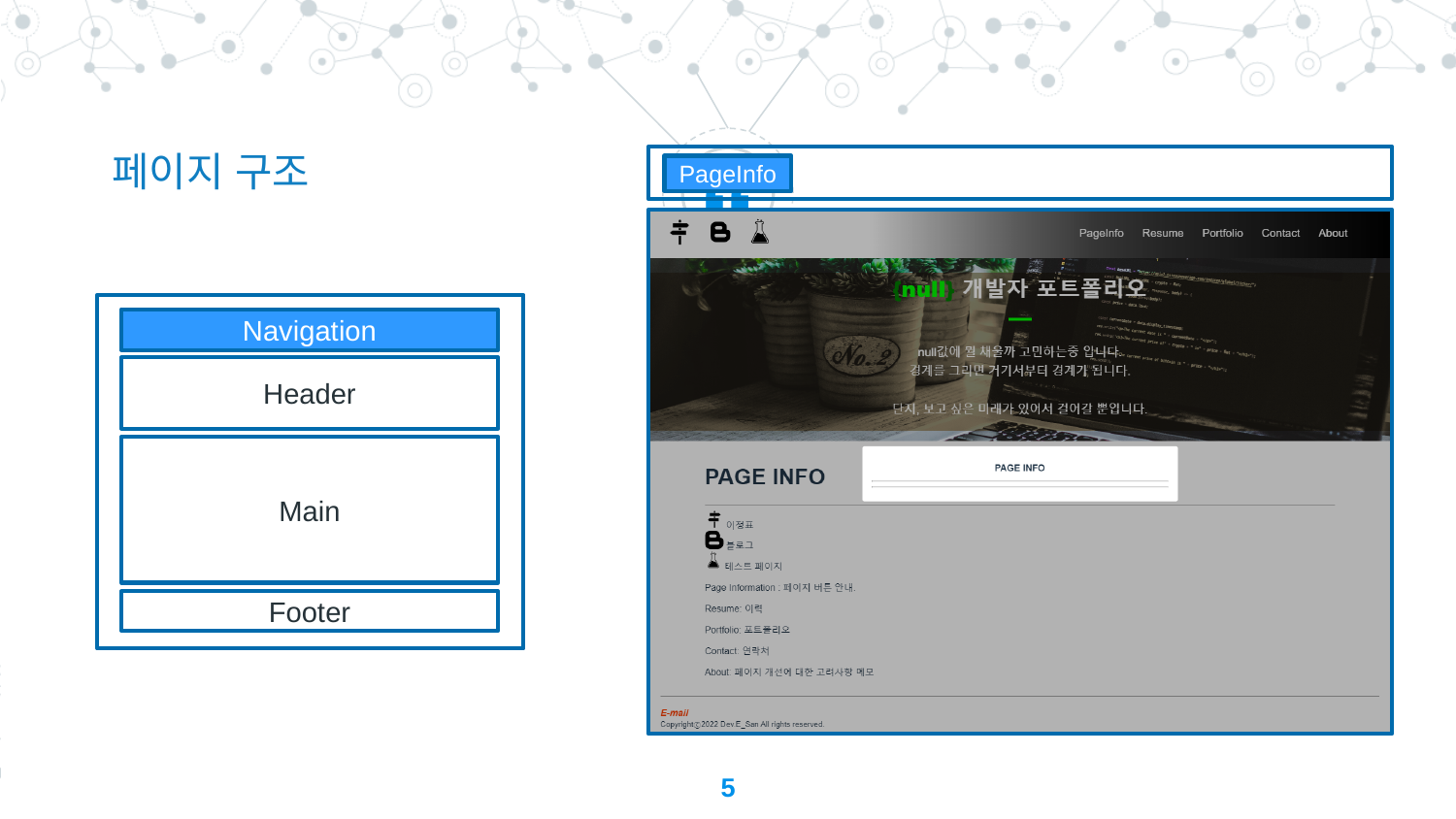

페이지 구조

PageInfo

Navigation
Header
Main
Footer
5